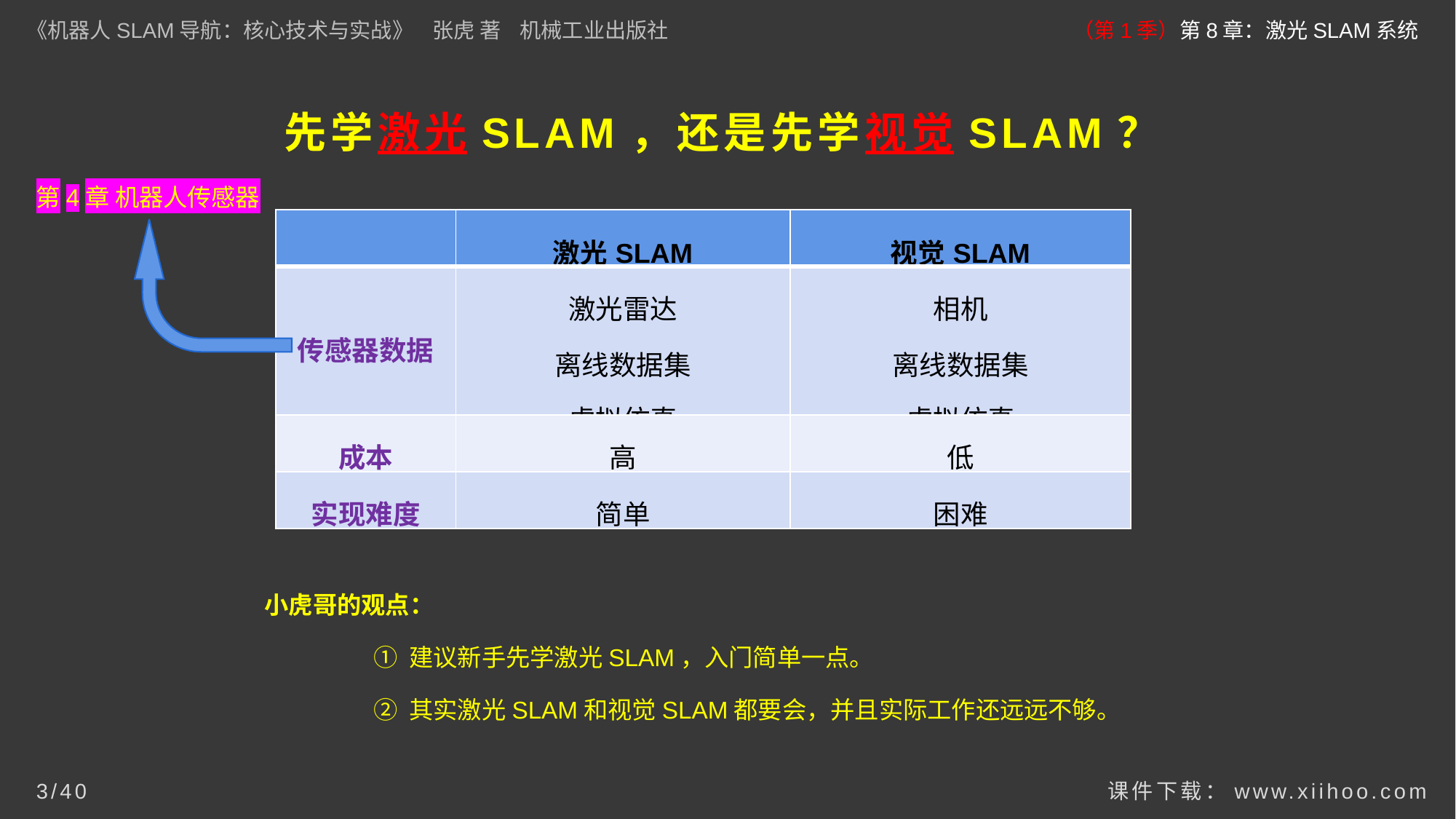

《机器人SLAM导航：核心技术与实战》    张虎 著    机械工业出版社
（第1季）第8章：激光SLAM系统
# 先学激光SLAM，还是先学视觉SLAM？
第4章 机器人传感器

|  | 激光SLAM | 视觉SLAM |
| --- | --- | --- |
| 传感器数据 | 激光雷达 离线数据集 虚拟仿真 | 相机 离线数据集 虚拟仿真 |
| 成本 | 高 | 低 |
| 实现难度 | 简单 | 困难 |
小虎哥的观点：
① 建议新手先学激光SLAM，入门简单一点。
② 其实激光SLAM和视觉SLAM都要会，并且实际工作还远远不够。
课件下载：www.xiihoo.com
3/40